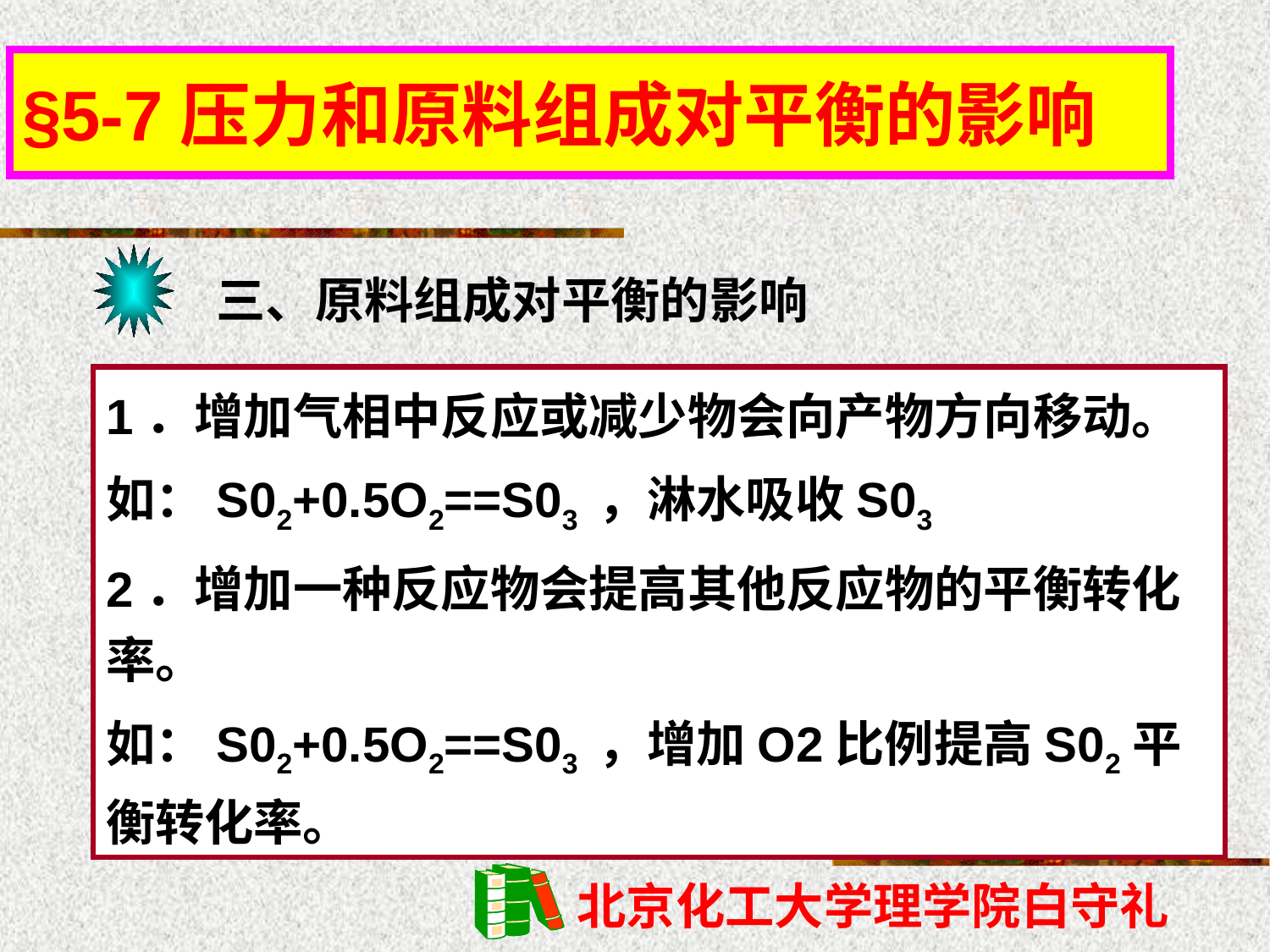

§5-7压力和原料组成对平衡的影响

三、原料组成对平衡的影响
1．增加气相中反应或减少物会向产物方向移动。
如：S02+0.5O2==S03 ，淋水吸收S03
2．增加一种反应物会提高其他反应物的平衡转化率。
如：S02+0.5O2==S03 ，增加O2比例提高S02平衡转化率。